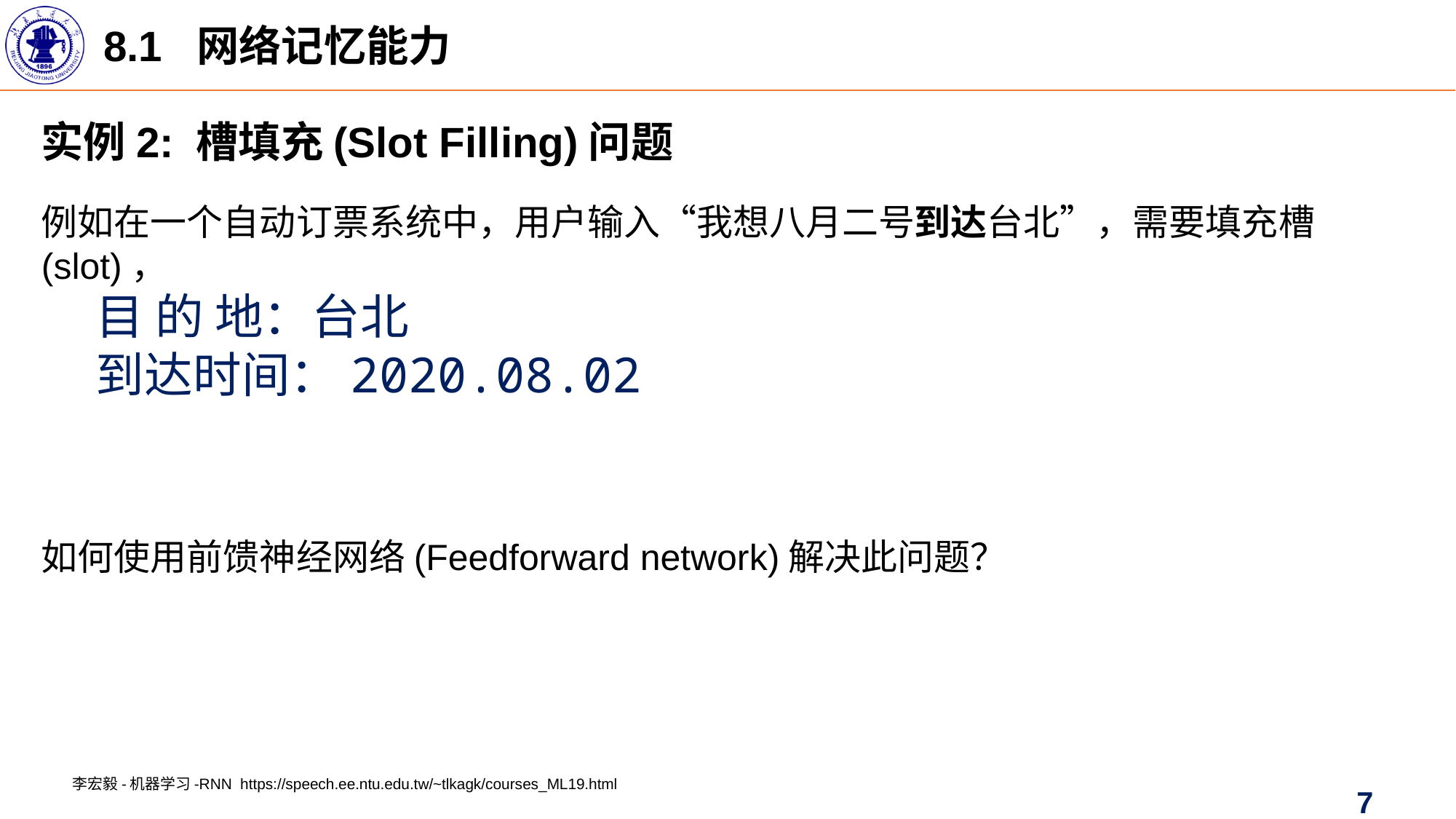

8.1  网络记忆能力

实例2: 槽填充(Slot Filling)问题

例如在一个自动订票系统中，用户输入“我想八月二号到达台北”，需要填充槽(slot)，
目 的 地：台北
到达时间：2020.08.02

如何使用前馈神经网络(Feedforward network)解决此问题？

李宏毅-机器学习-RNN  https://speech.ee.ntu.edu.tw/~tlkagk/courses_ML19.html